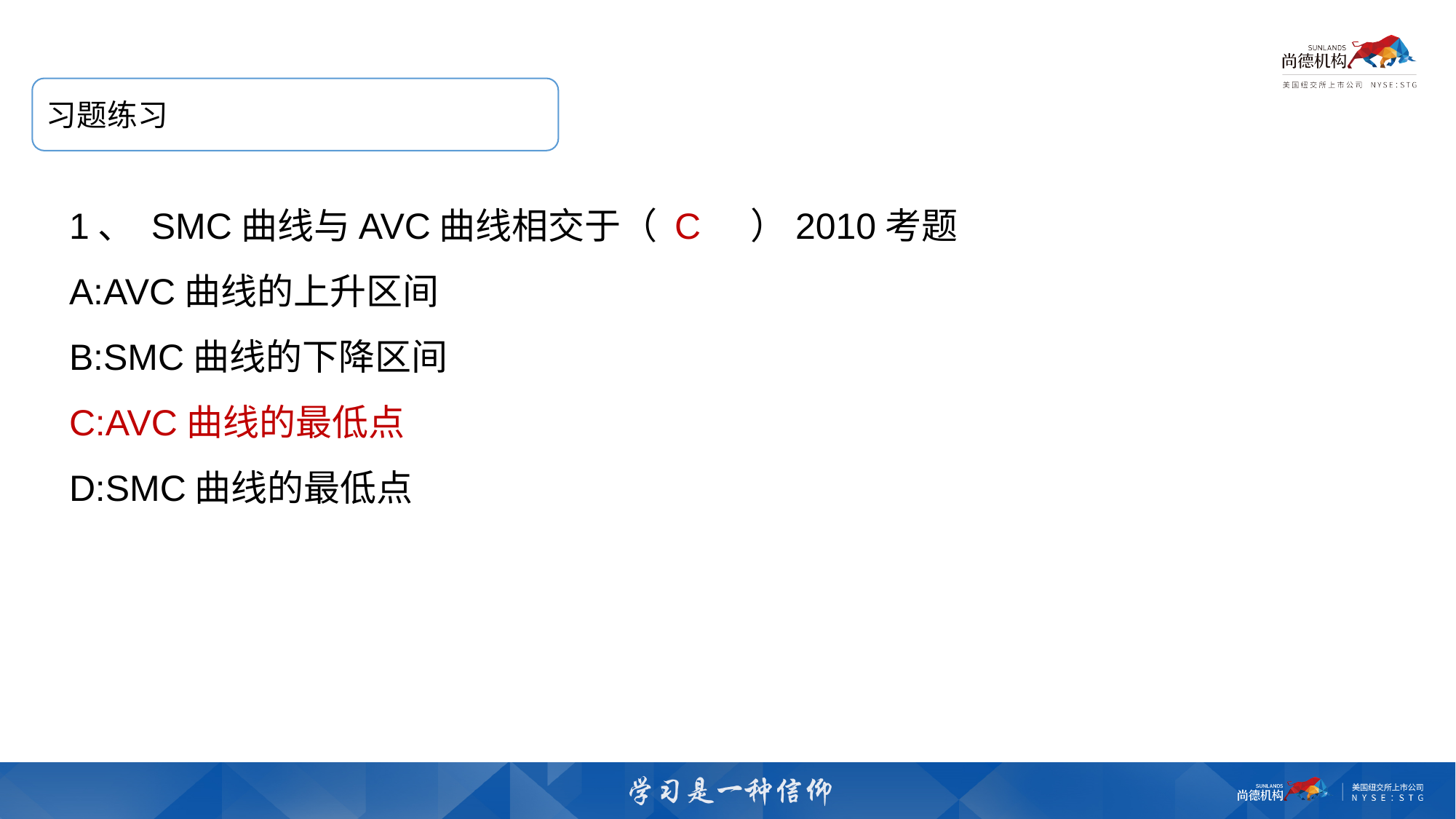

习题练习
1、 SMC曲线与AVC曲线相交于（ C    ）2010考题
A:AVC曲线的上升区间
B:SMC曲线的下降区间
C:AVC曲线的最低点
D:SMC曲线的最低点